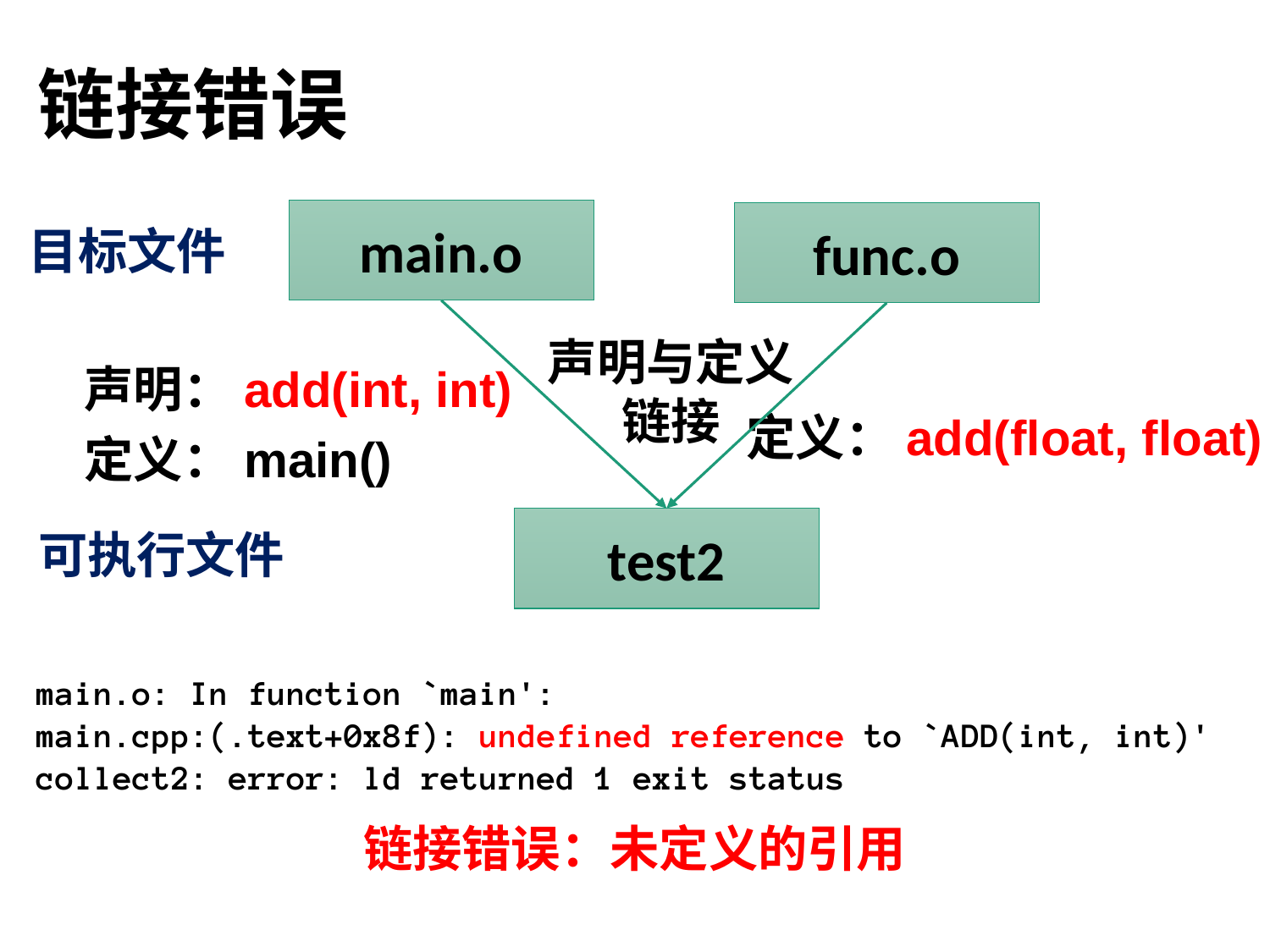

# 链接错误
main.o
func.o
目标文件
声明与定义
链接
声明：add(int, int)
定义：main()
定义：add(float, float)
test2
可执行文件
main.o: In function `main':
main.cpp:(.text+0x8f): undefined reference to `ADD(int, int)'
collect2: error: ld returned 1 exit status
链接错误：未定义的引用